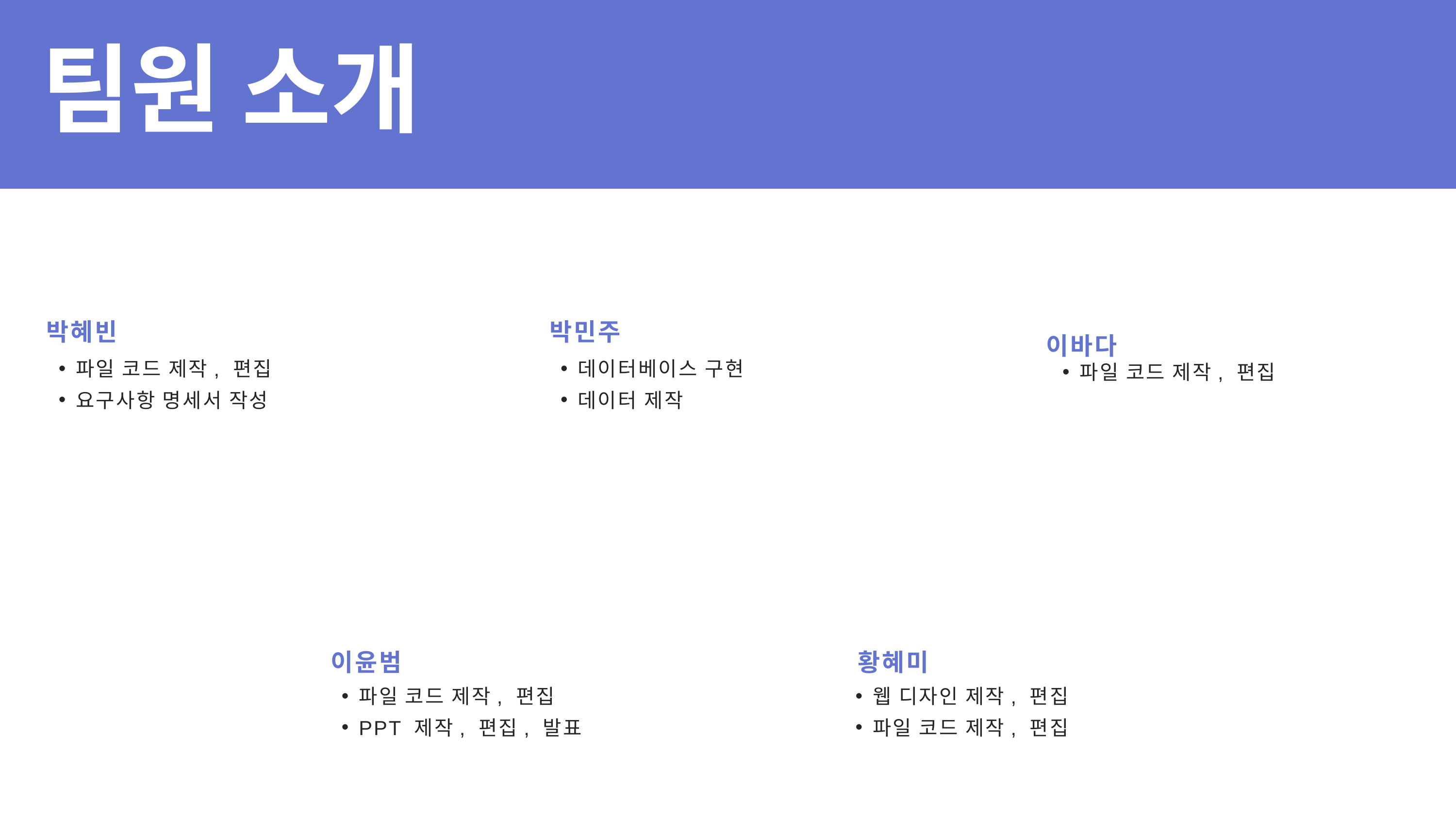

팀원 소개
박혜빈
박민주
이바다
파일 코드 제작, 편집
요구사항 명세서 작성
데이터베이스 구현
데이터 제작
파일 코드 제작, 편집
이윤범
황혜미
파일 코드 제작, 편집
PPT 제작, 편집, 발표
웹 디자인 제작, 편집
파일 코드 제작, 편집